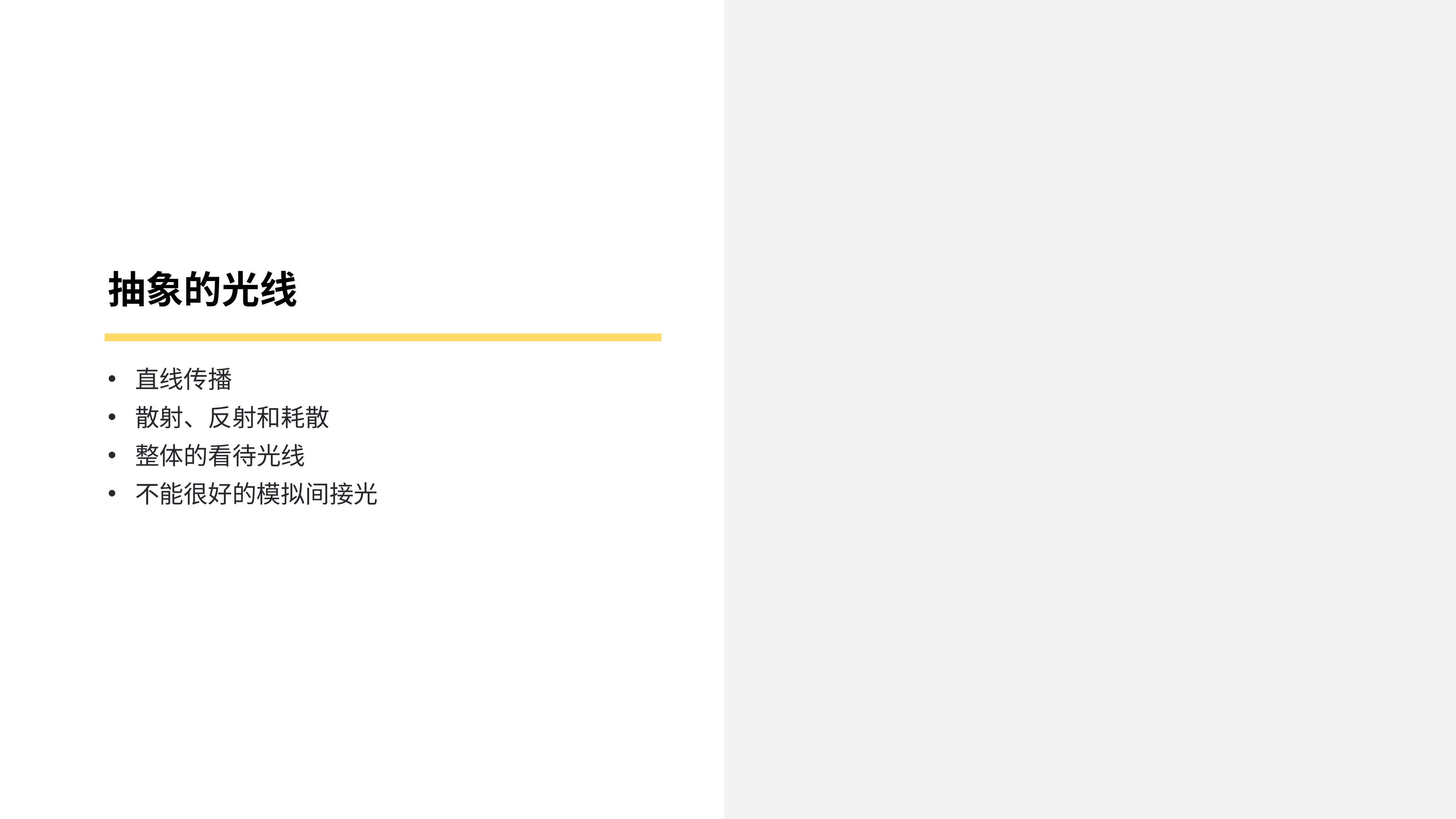

抽象的光线

直线传播
散射、反射和耗散
整体的看待光线
不能很好的模拟间接光